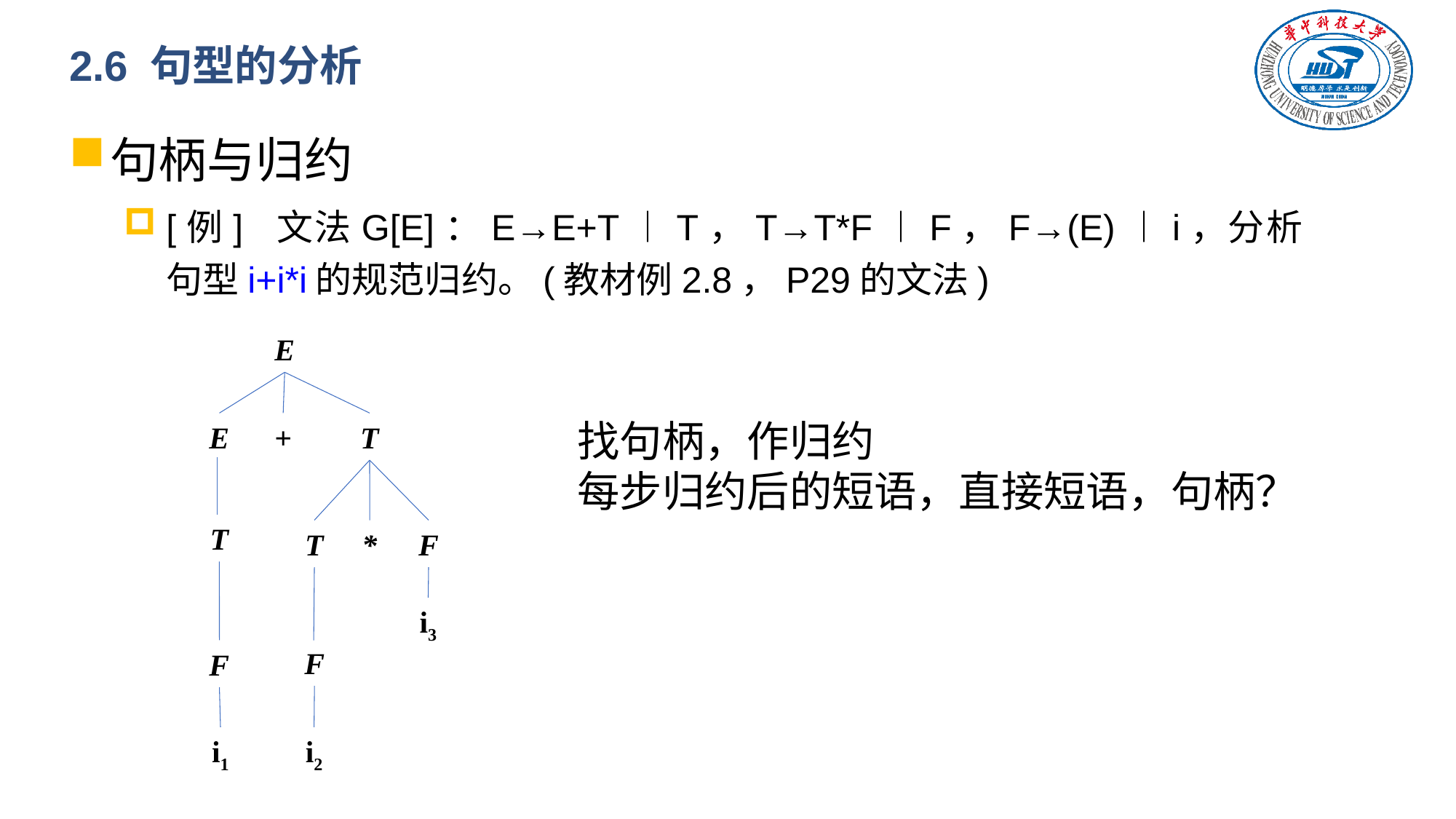

# 2.6 句型的分析
句柄与归约
[例]  文法G[E]：E→E+T︱T，T→T*F︱F，F→(E)︱i，分析句型i+i*i的规范归约。(教材例2.8，P29的文法)

E
找句柄，作归约
每步归约后的短语，直接短语，句柄？
E
+
T
T
T
*
F
i3
F
F
i1
i2
67